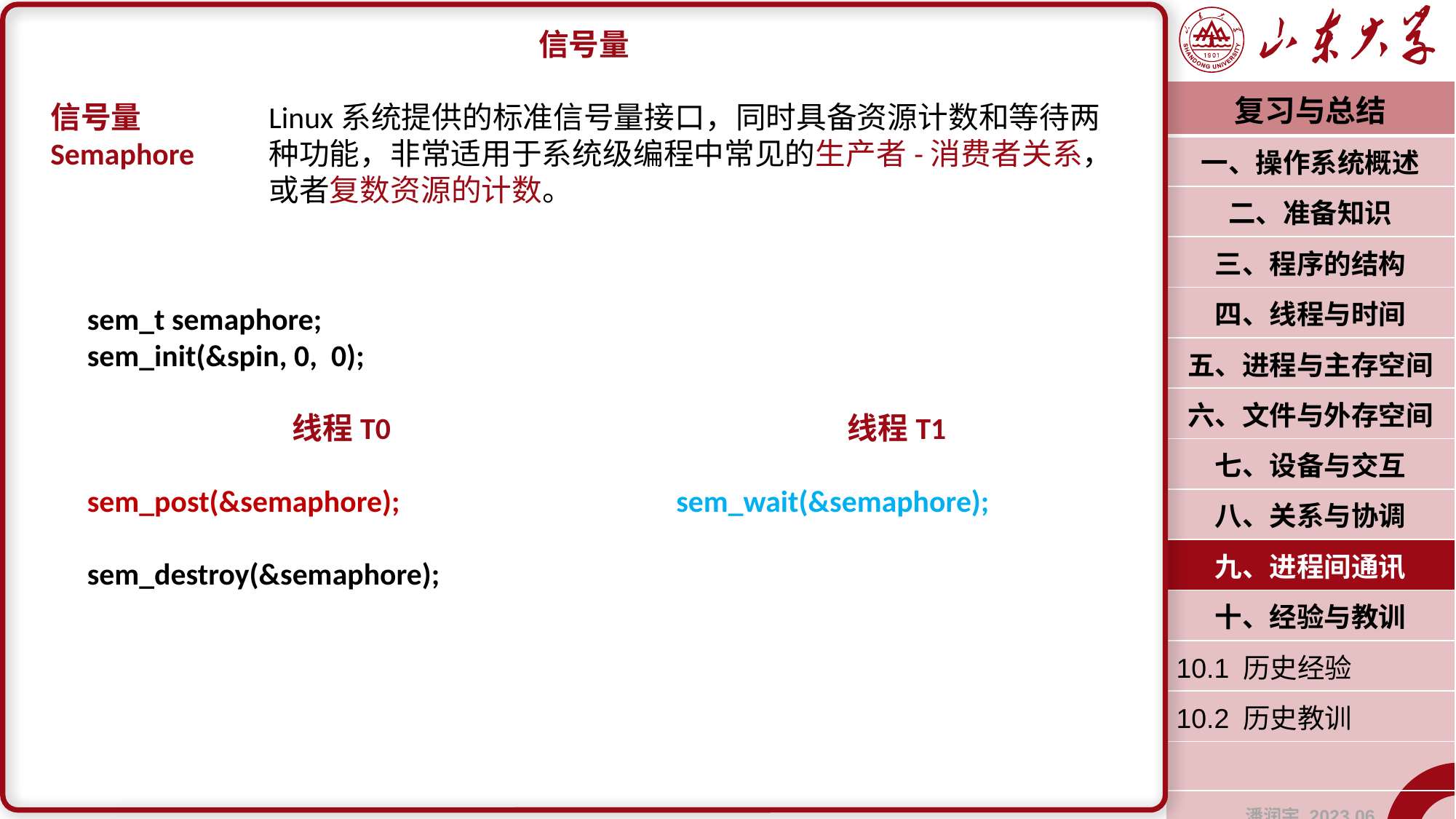

信号量

信号量		Linux系统提供的标准信号量接口，同时具备资源计数和等待两Semaphore	种功能，非常适用于系统级编程中常见的生产者-消费者关系，		或者复数资源的计数。

| 复习与总结 |
| --- |
| 一、操作系统概述 |
| 二、准备知识 |
| 三、程序的结构 |
| 四、线程与时间 |
| 五、进程与主存空间 |
| 六、文件与外存空间 |
| 七、设备与交互 |
| 八、关系与协调 |
| 九、进程间通讯 |
| 十、经验与教训 |
| 10.1 历史经验 |
| 10.2 历史教训 |
|  |
| 潘润宇 2023.06 |
sem_t semaphore;
sem_init(&spin, 0,  0);

线程T0

sem_post(&semaphore);

sem_destroy(&semaphore);

线程T1

sem_wait(&semaphore);